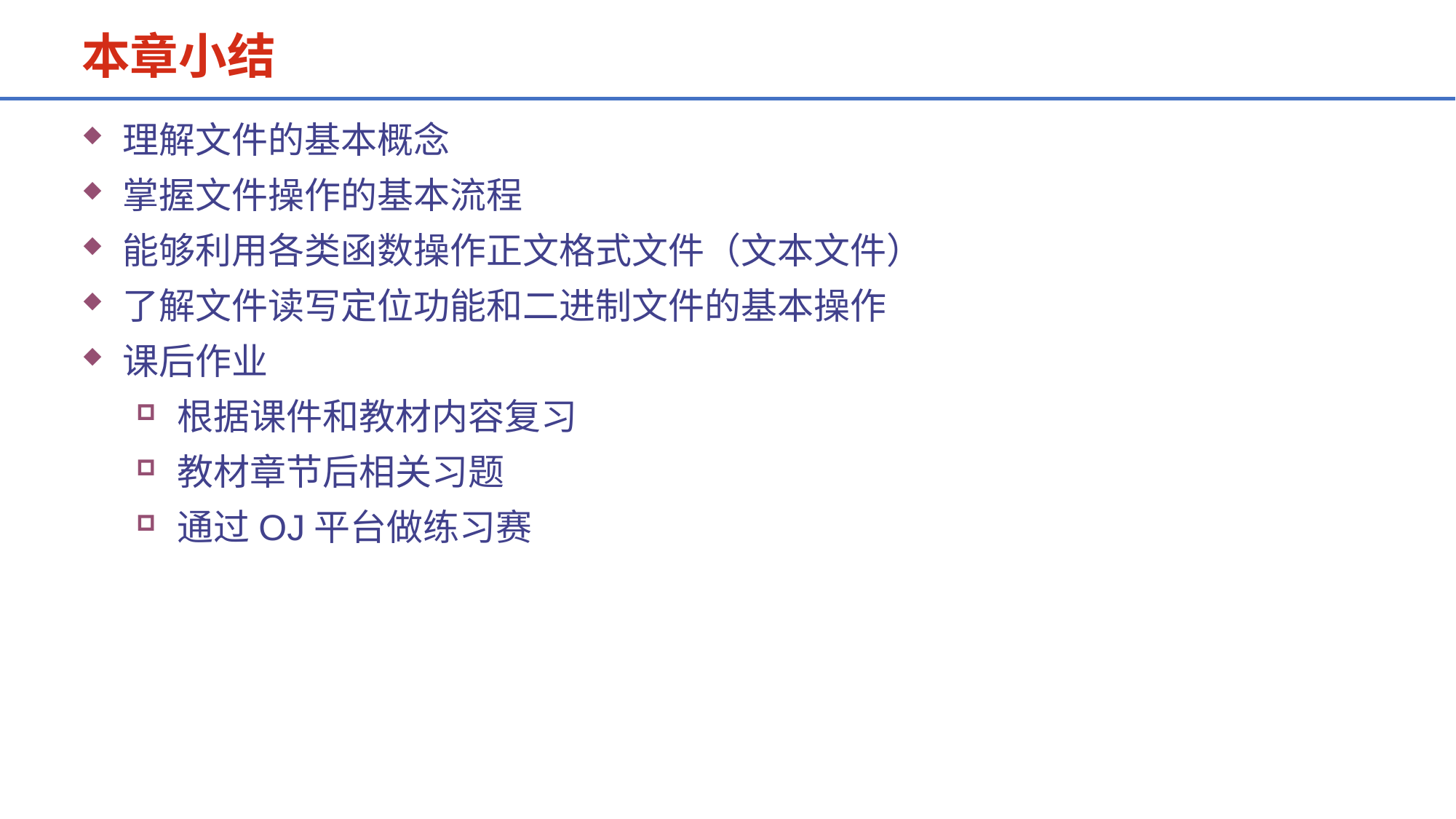

本章小结
理解文件的基本概念
掌握文件操作的基本流程
能够利用各类函数操作正文格式文件（文本文件）
了解文件读写定位功能和二进制文件的基本操作
课后作业
根据课件和教材内容复习
教材章节后相关习题
通过OJ平台做练习赛